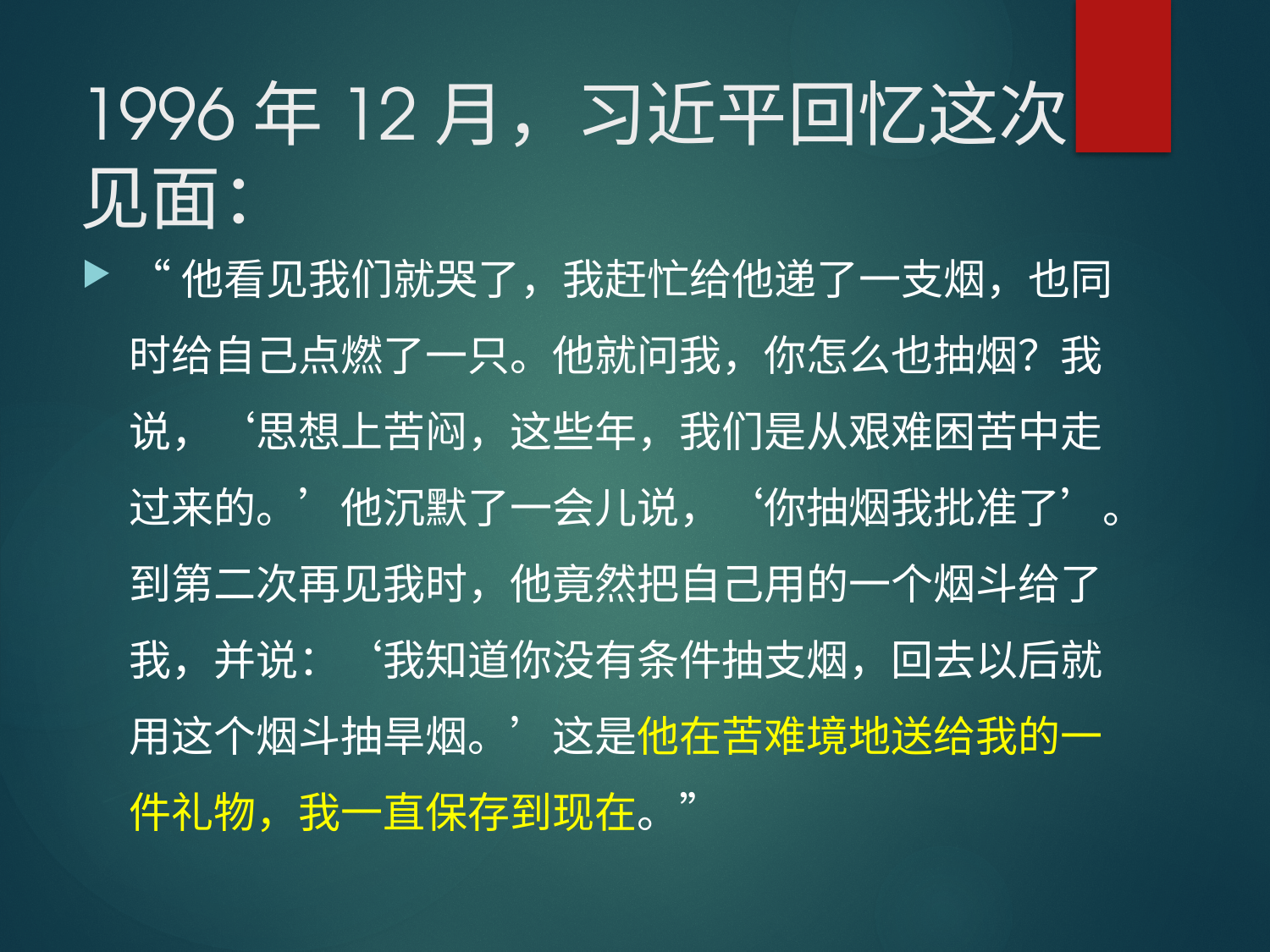

# 1996年12月，习近平回忆这次见面：
“他看见我们就哭了，我赶忙给他递了一支烟，也同时给自己点燃了一只。他就问我，你怎么也抽烟？我说，‘思想上苦闷，这些年，我们是从艰难困苦中走过来的。’他沉默了一会儿说，‘你抽烟我批准了’。到第二次再见我时，他竟然把自己用的一个烟斗给了我，并说：‘我知道你没有条件抽支烟，回去以后就用这个烟斗抽旱烟。’这是他在苦难境地送给我的一件礼物，我一直保存到现在。”